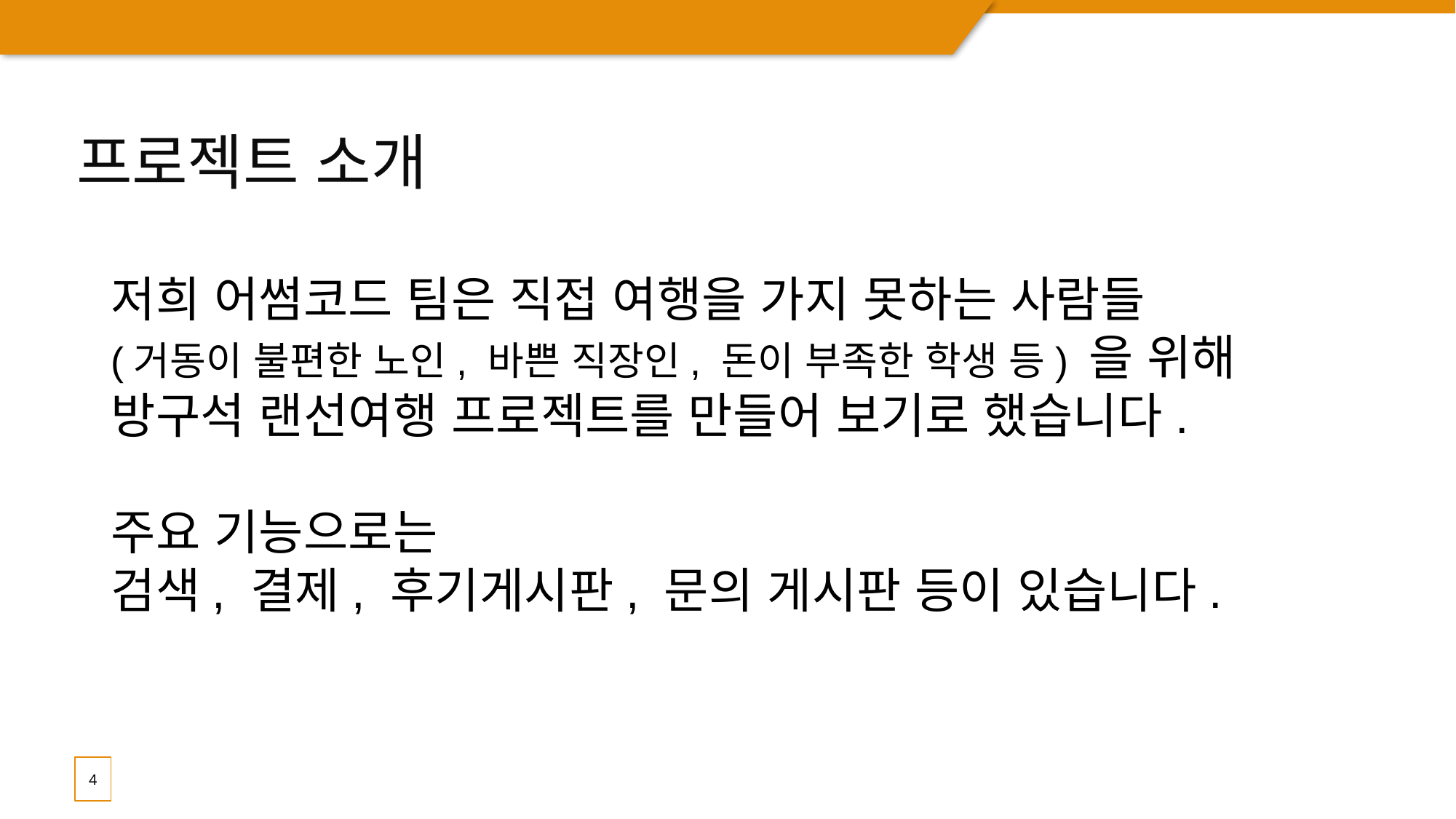

# 프로젝트 소개
저희 어썸코드 팀은 직접 여행을 가지 못하는 사람들
(거동이 불편한 노인, 바쁜 직장인, 돈이 부족한 학생 등) 을 위해
방구석 랜선여행 프로젝트를 만들어 보기로 했습니다.

주요 기능으로는
검색, 결제, 후기게시판, 문의 게시판 등이 있습니다.
4